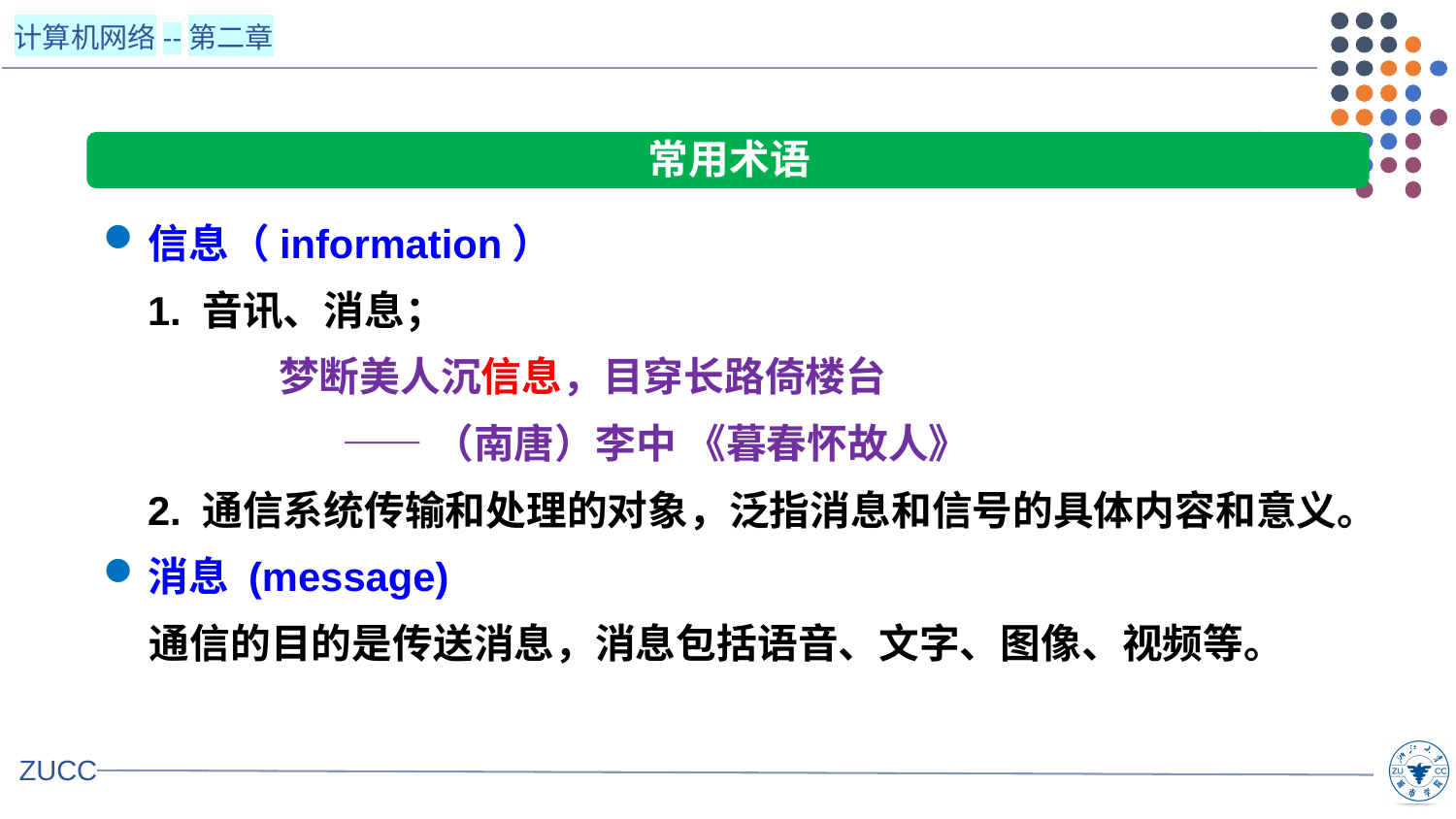

常用术语

信息（information）
    1. 音讯、消息；
                  梦断美人沉信息，目穿长路倚楼台
                          ——（南唐）李中 《暮春怀故人》
    2. 通信系统传输和处理的对象，泛指消息和信号的具体内容和意义。
消息 (message)
    通信的目的是传送消息，消息包括语音、文字、图像、视频等。